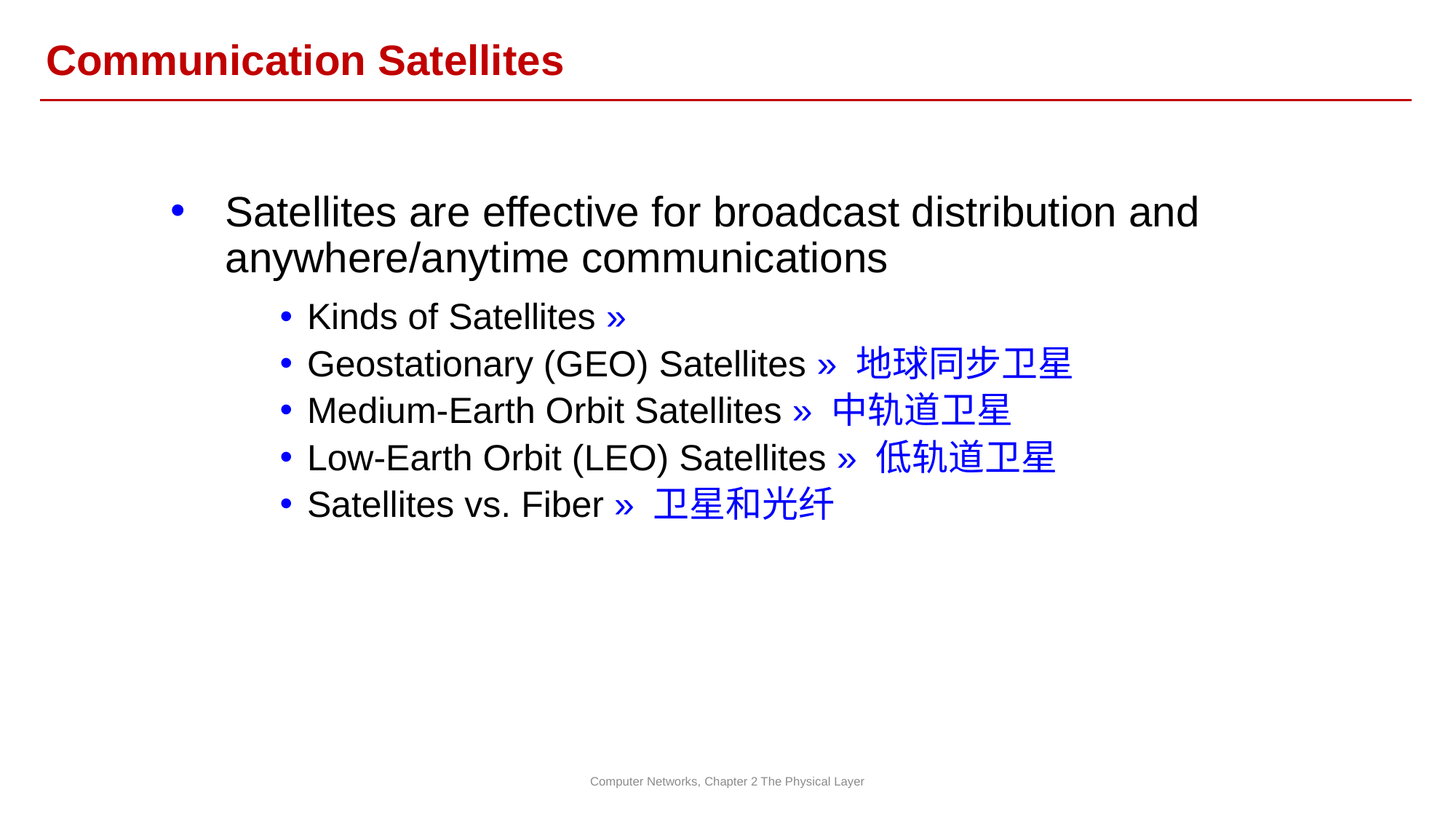

Communication Satellites
Satellites are effective for broadcast distribution and anywhere/anytime communications
Kinds of Satellites »
Geostationary (GEO) Satellites » 地球同步卫星
Medium-Earth Orbit Satellites » 中轨道卫星
Low-Earth Orbit (LEO) Satellites » 低轨道卫星
Satellites vs. Fiber » 卫星和光纤
Computer Networks, Chapter 2 The Physical Layer